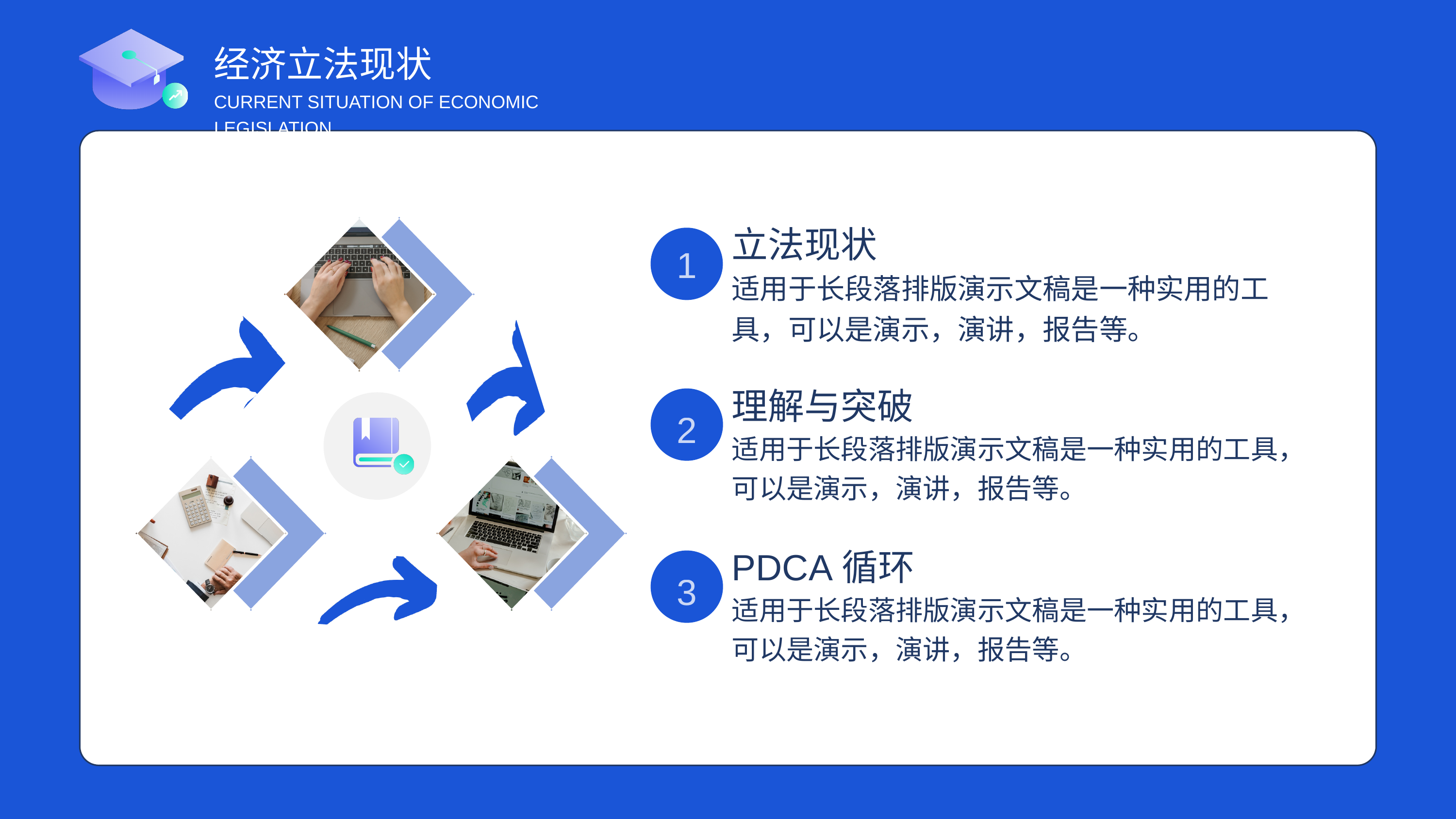

经济立法现状
CURRENT SITUATION OF ECONOMIC LEGISLATION

立法现状

1
适用于长段落排版演示文稿是一种实用的工具，可以是演示，演讲，报告等。

理解与突破

2

适用于长段落排版演示文稿是一种实用的工具，可以是演示，演讲，报告等。

PDCA循环

3

适用于长段落排版演示文稿是一种实用的工具，可以是演示，演讲，报告等。